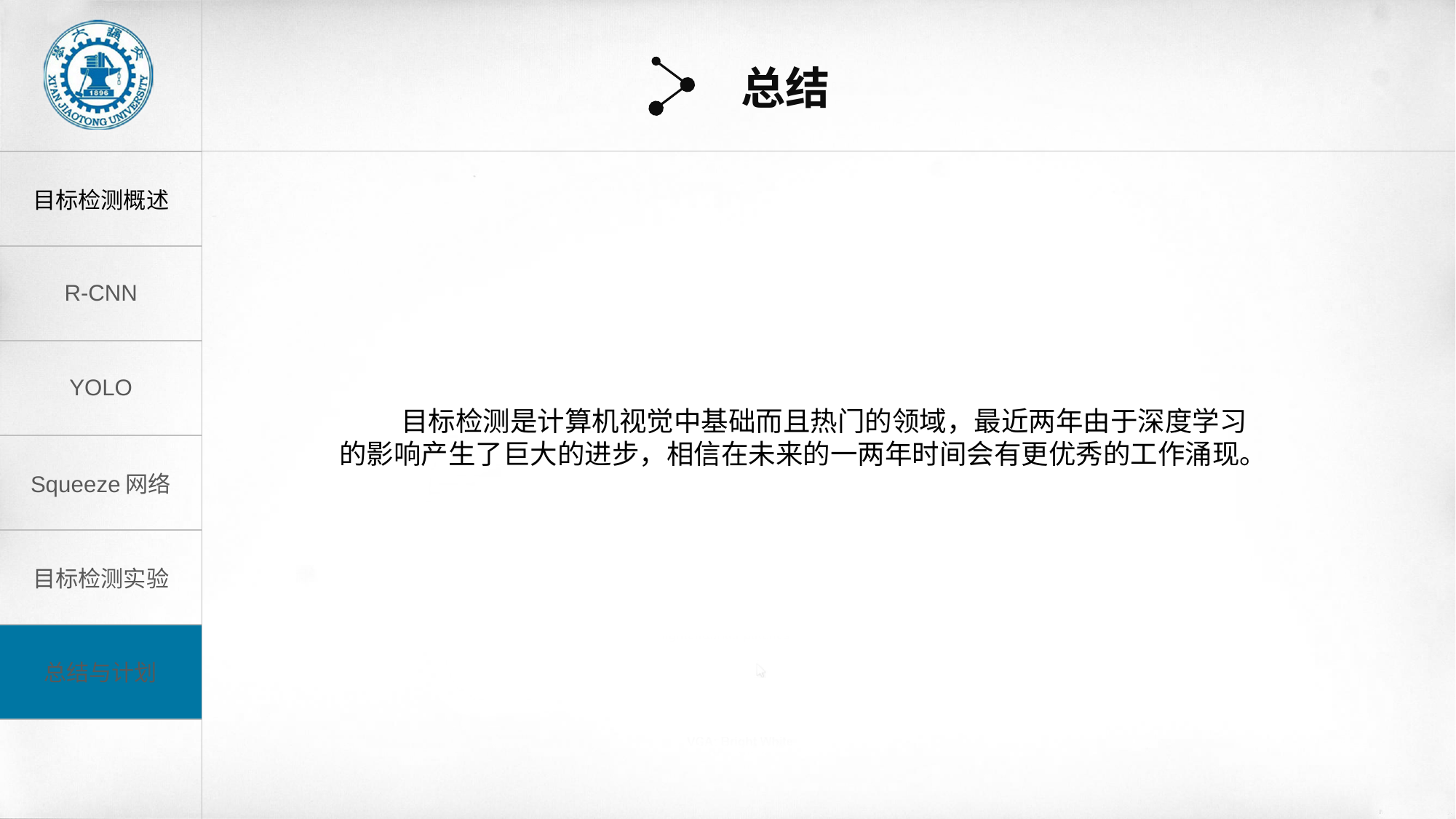

总结
         目标检测是计算机视觉中基础而且热门的领域，最近两年由于深度学习的影响产生了巨大的进步，相信在未来的一两年时间会有更优秀的工作涌现。